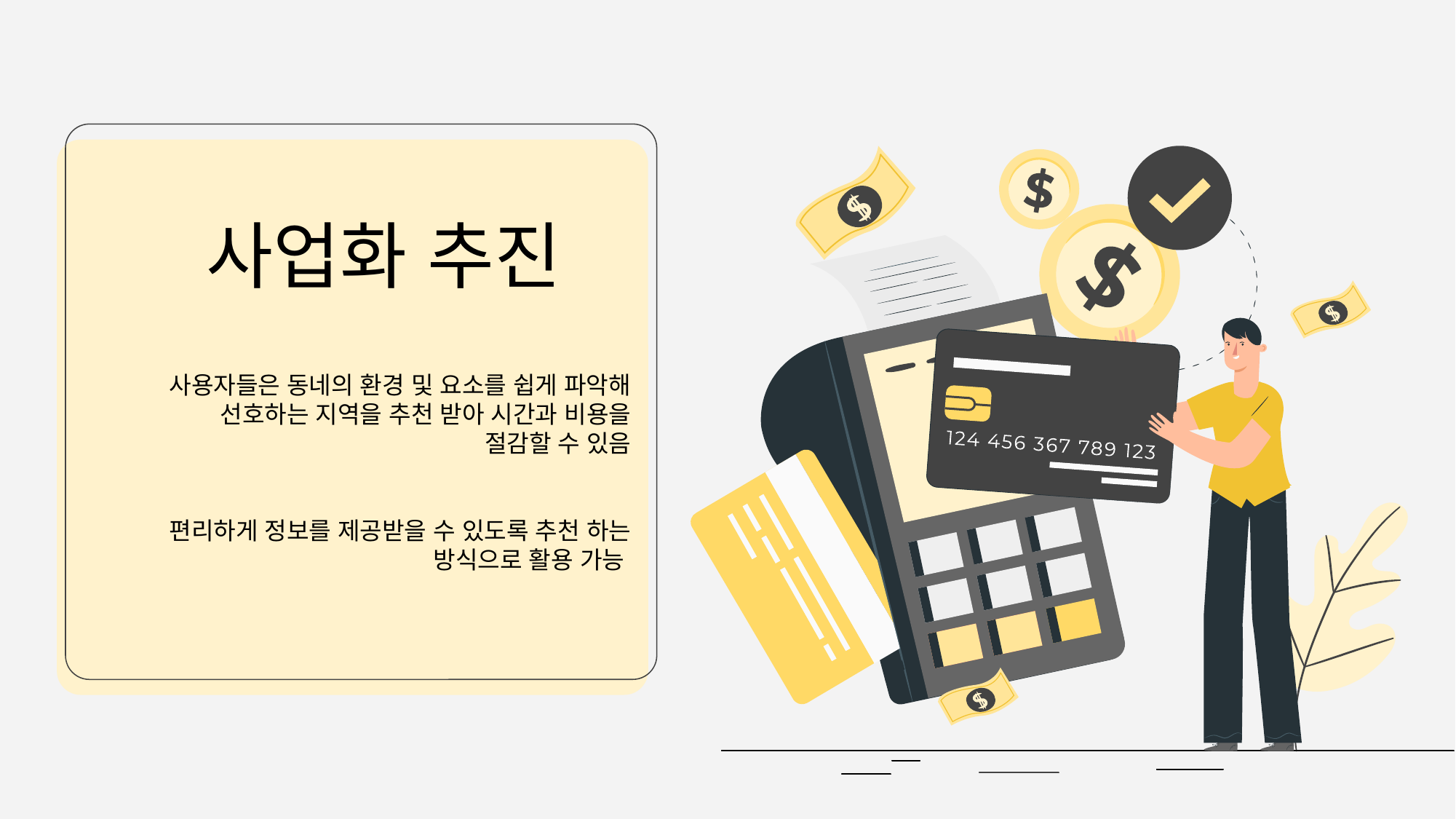

사업화 추진

사용자들은 동네의 환경 및 요소를 쉽게 파악해 선호하는 지역을 추천 받아 시간과 비용을
절감할 수 있음

편리하게 정보를 제공받을 수 있도록 추천 하는 방식으로 활용 가능